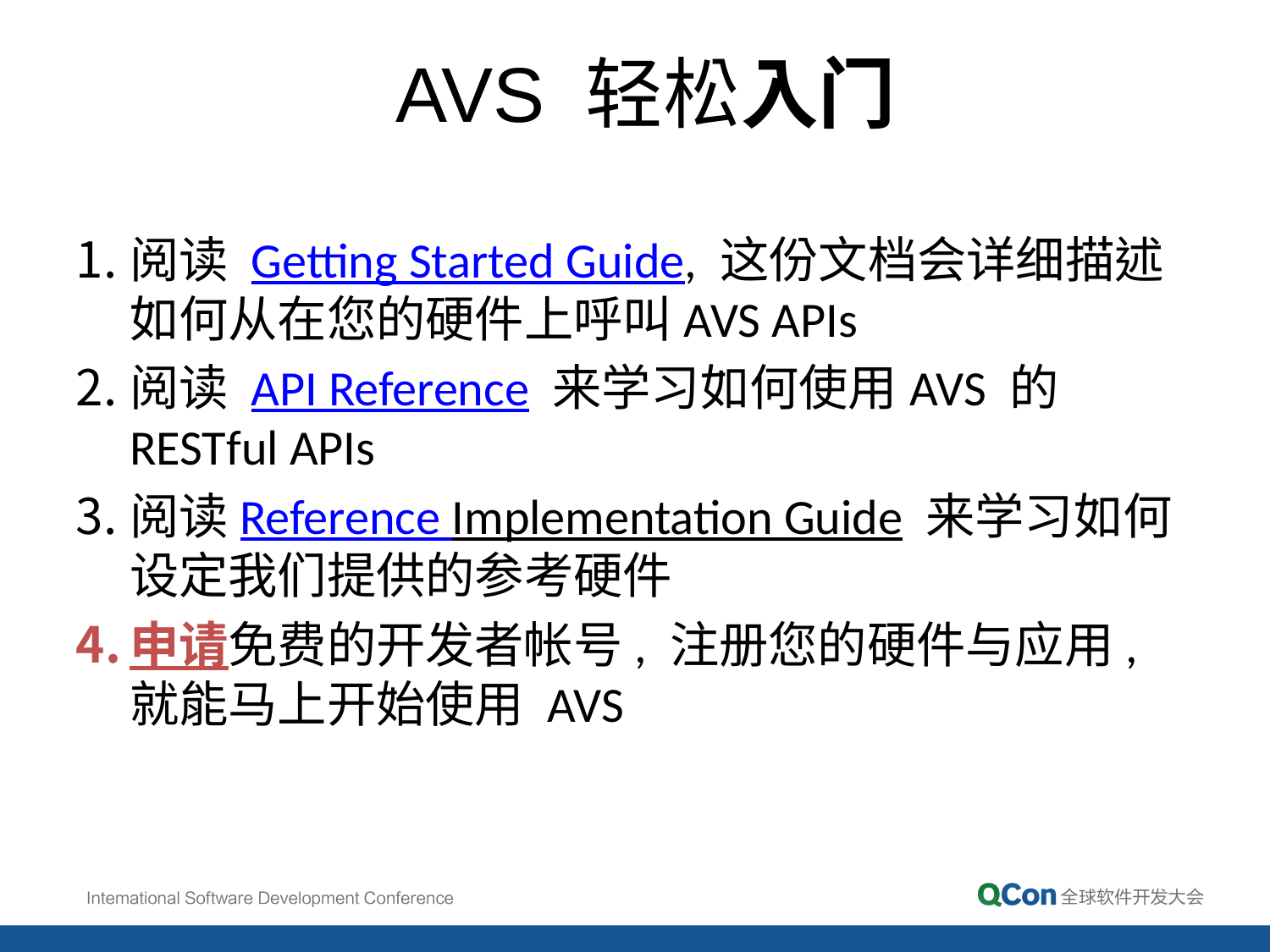

# AVS 轻松入门
阅读 Getting Started Guide, 这份文档会详细描述如何从在您的硬件上呼叫AVS APIs
阅读 API Reference 来学习如何使用AVS 的RESTful APIs
阅读Reference Implementation Guide 来学习如何设定我们提供的参考硬件
申请免费的开发者帐号, 注册您的硬件与应用, 就能马上开始使用 AVS